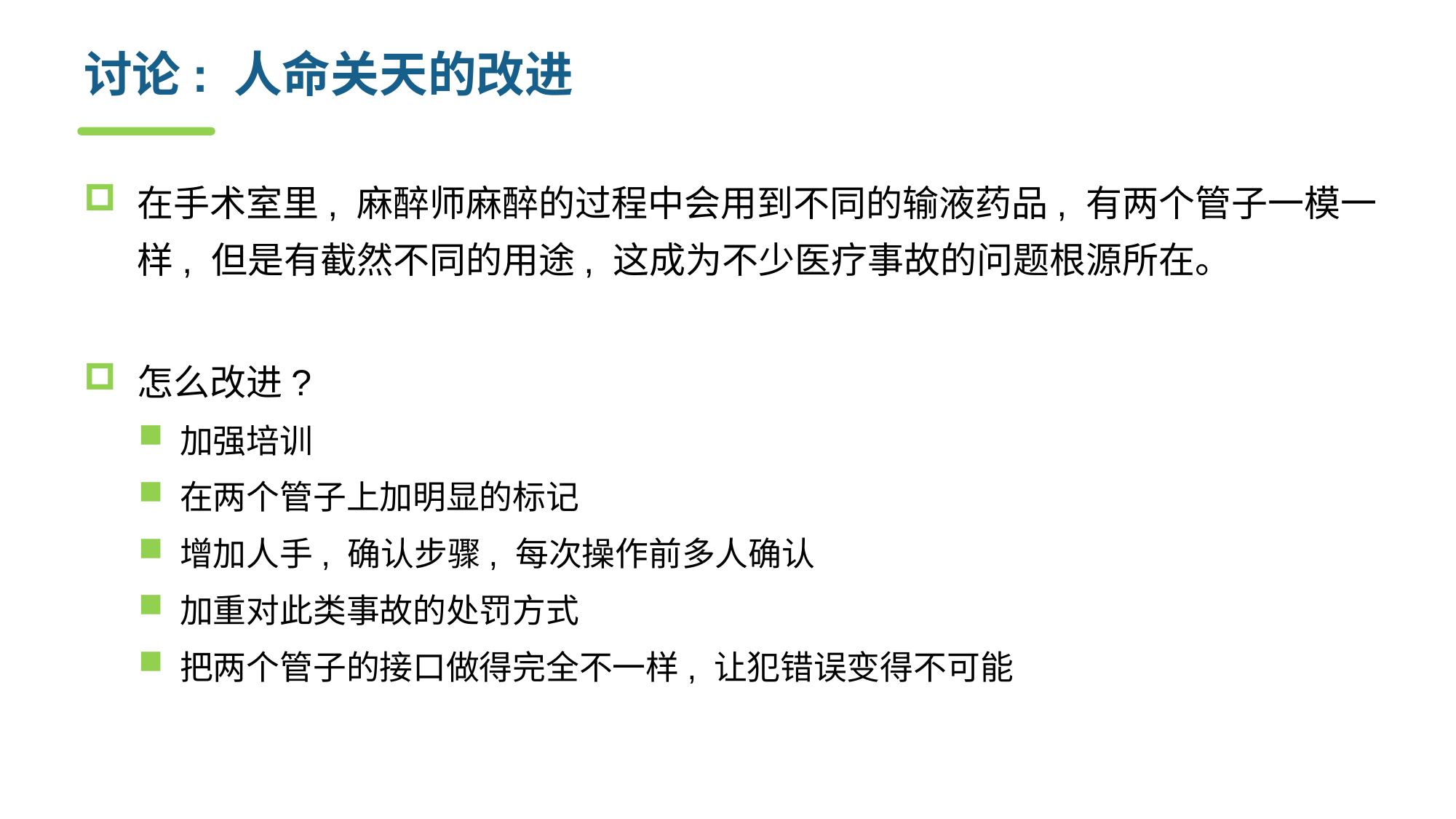

# 讨论: 人命关天的改进
在手术室里, 麻醉师麻醉的过程中会用到不同的输液药品, 有两个管子一模一样, 但是有截然不同的用途, 这成为不少医疗事故的问题根源所在。

怎么改进?
加强培训
在两个管子上加明显的标记
增加人手, 确认步骤, 每次操作前多人确认
加重对此类事故的处罚方式
把两个管子的接口做得完全不一样, 让犯错误变得不可能

48